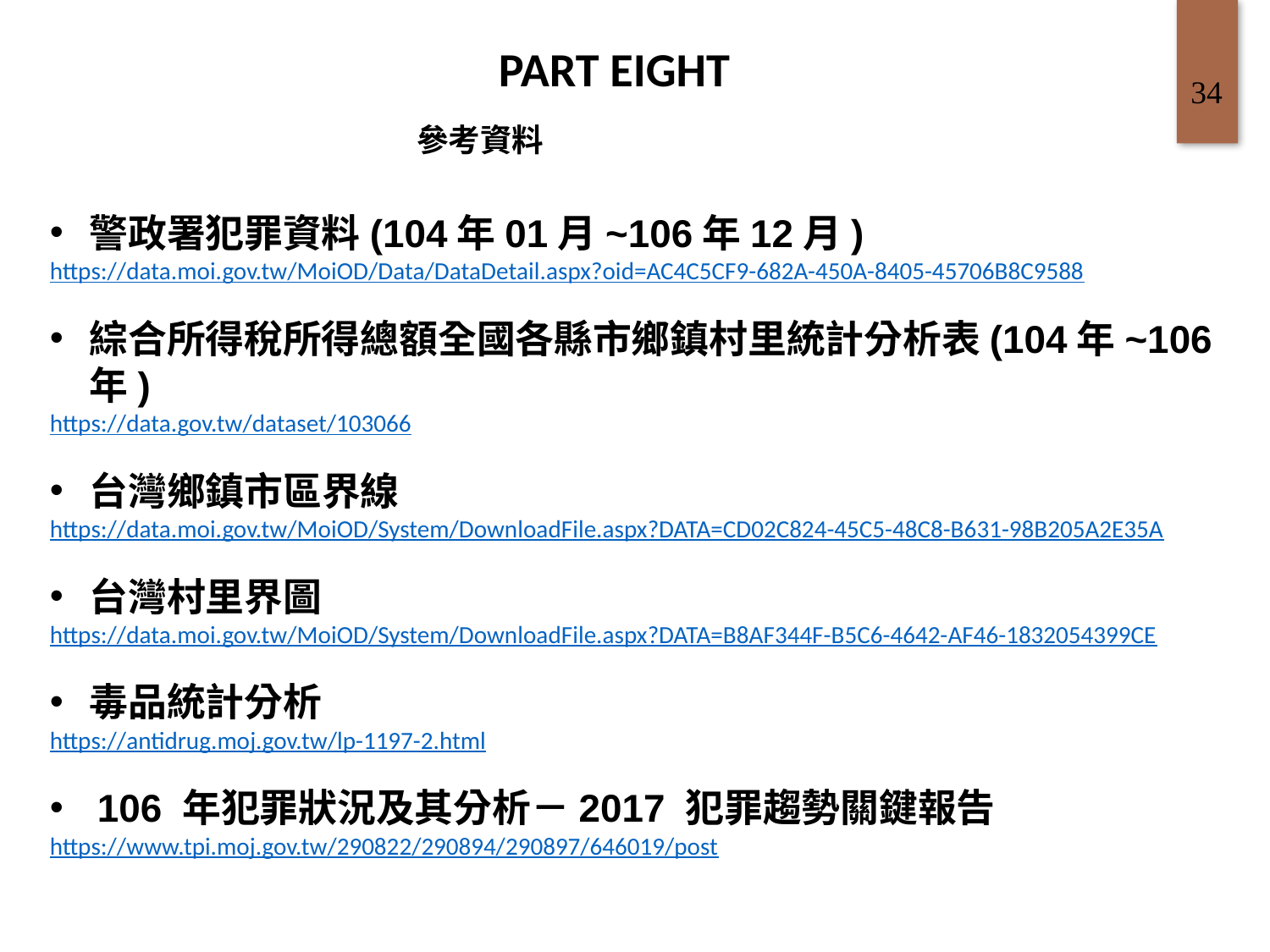

PART EIGHT
34
參考資料
警政署犯罪資料(104年01月~106年12月)
https://data.moi.gov.tw/MoiOD/Data/DataDetail.aspx?oid=AC4C5CF9-682A-450A-8405-45706B8C9588

綜合所得稅所得總額全國各縣市鄉鎮村里統計分析表(104年~106年)
https://data.gov.tw/dataset/103066

台灣鄉鎮市區界線
https://data.moi.gov.tw/MoiOD/System/DownloadFile.aspx?DATA=CD02C824-45C5-48C8-B631-98B205A2E35A

台灣村里界圖
https://data.moi.gov.tw/MoiOD/System/DownloadFile.aspx?DATA=B8AF344F-B5C6-4642-AF46-1832054399CE

毒品統計分析
https://antidrug.moj.gov.tw/lp-1197-2.html

106 年犯罪狀況及其分析－2017 犯罪趨勢關鍵報告
https://www.tpi.moj.gov.tw/290822/290894/290897/646019/post